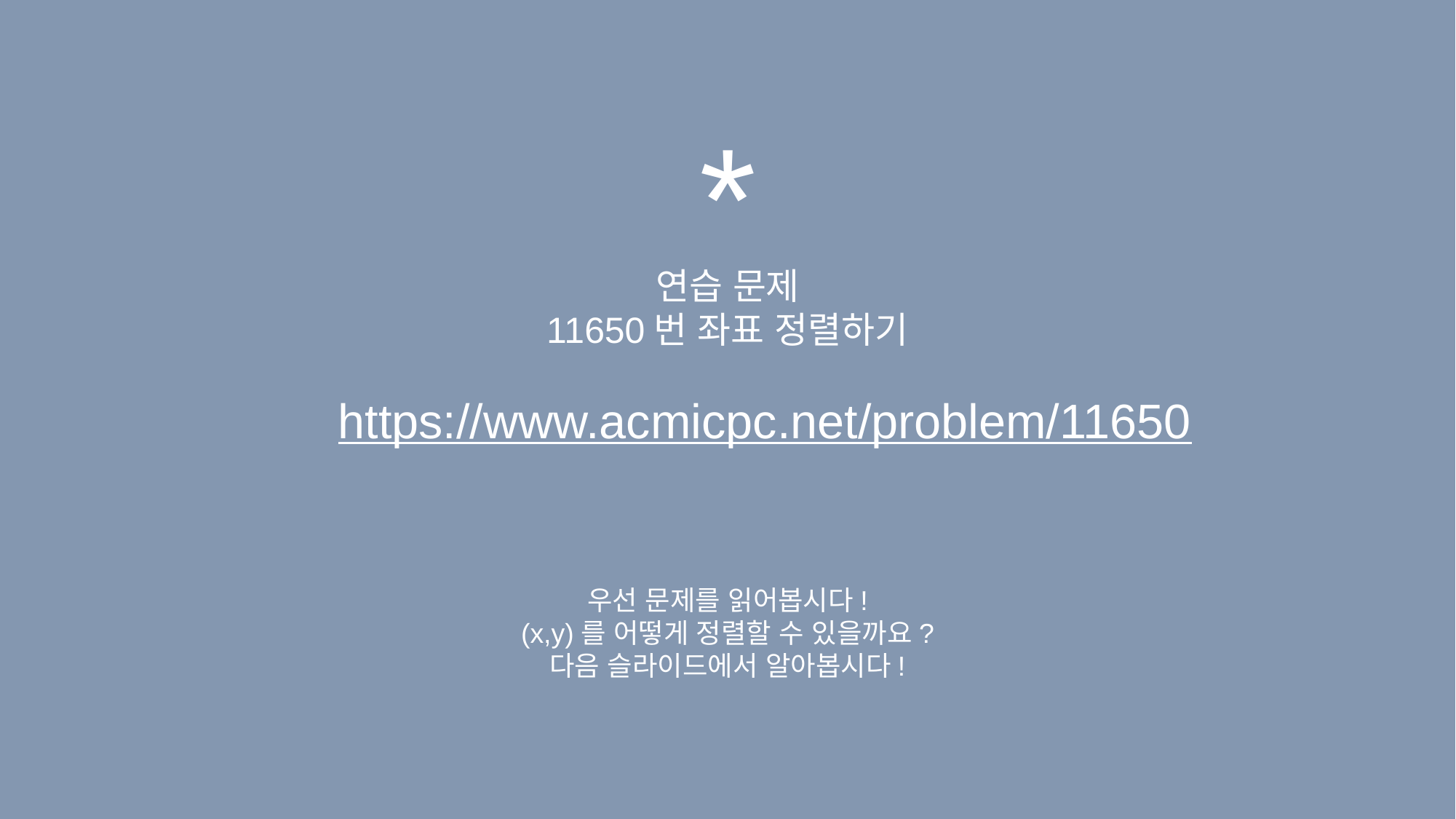

*
연습 문제
11650번 좌표 정렬하기

https://www.acmicpc.net/problem/11650

우선 문제를 읽어봅시다!
(x,y)를 어떻게 정렬할 수 있을까요?
다음 슬라이드에서 알아봅시다!